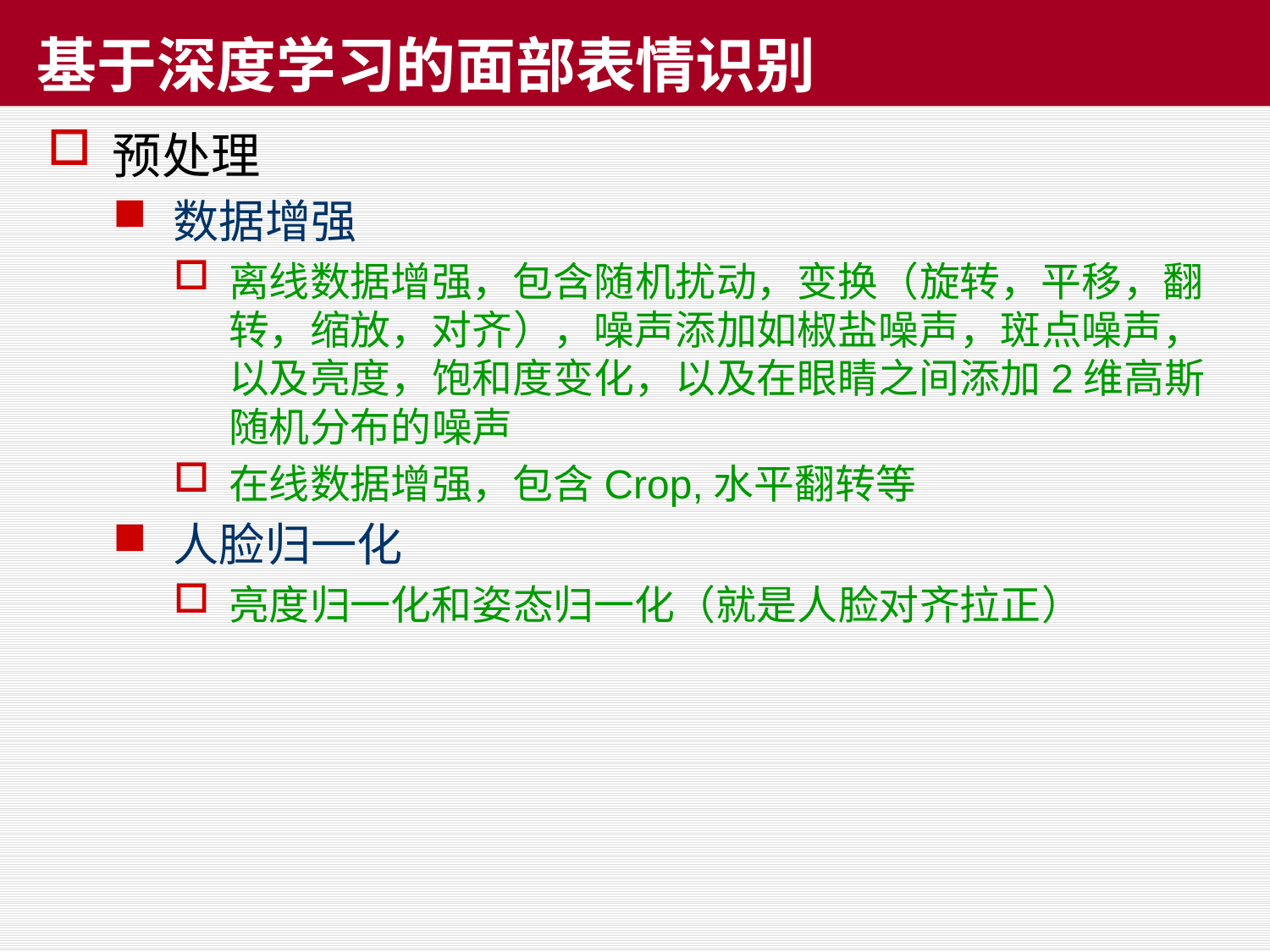

# 基于深度学习的面部表情识别
预处理
数据增强
离线数据增强，包含随机扰动，变换（旋转，平移，翻转，缩放，对齐），噪声添加如椒盐噪声，斑点噪声，以及亮度，饱和度变化，以及在眼睛之间添加2维高斯随机分布的噪声
在线数据增强，包含Crop,水平翻转等
人脸归一化
亮度归一化和姿态归一化（就是人脸对齐拉正）